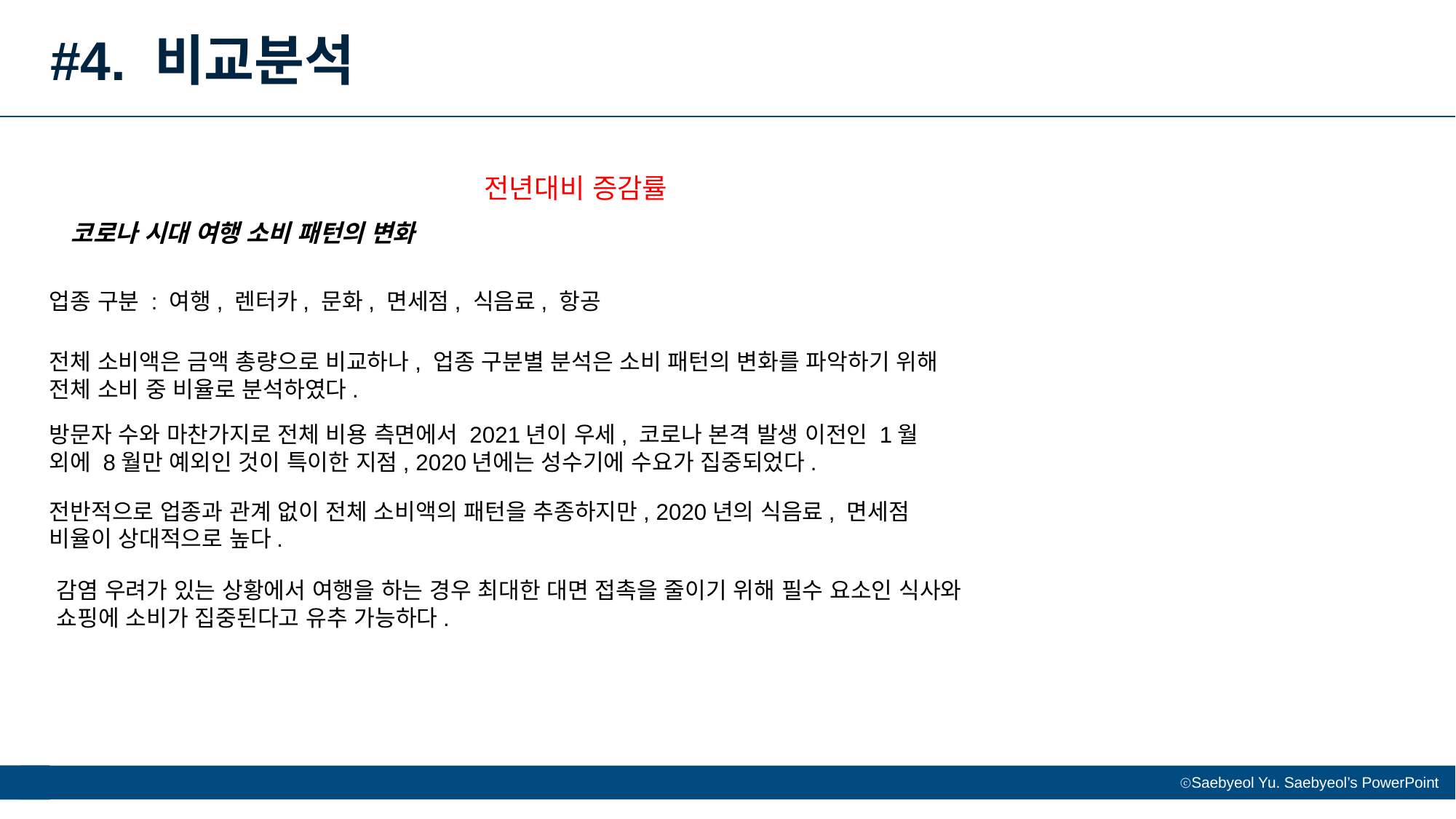

#4. 비교분석
전년대비 증감률
코로나 시대 여행 소비 패턴의 변화
업종 구분 : 여행, 렌터카, 문화, 면세점, 식음료, 항공
전체 소비액은 금액 총량으로 비교하나, 업종 구분별 분석은 소비 패턴의 변화를 파악하기 위해 전체 소비 중 비율로 분석하였다.
방문자 수와 마찬가지로 전체 비용 측면에서 2021년이 우세, 코로나 본격 발생 이전인 1월 외에 8월만 예외인 것이 특이한 지점, 2020년에는 성수기에 수요가 집중되었다.
전반적으로 업종과 관계 없이 전체 소비액의 패턴을 추종하지만, 2020년의 식음료, 면세점 비율이 상대적으로 높다.
감염 우려가 있는 상황에서 여행을 하는 경우 최대한 대면 접촉을 줄이기 위해 필수 요소인 식사와 쇼핑에 소비가 집중된다고 유추 가능하다.